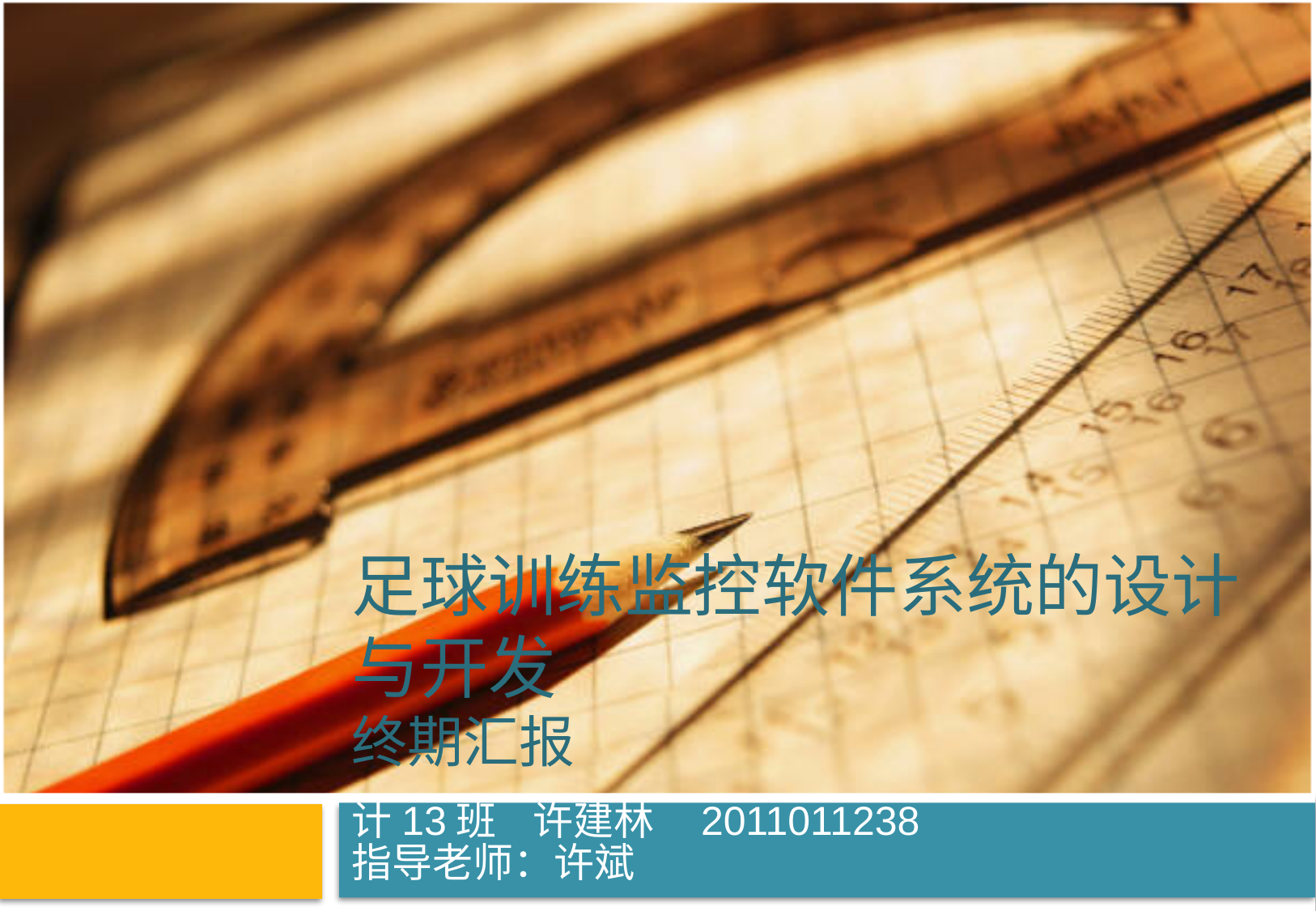

# 足球训练监控软件系统的设计与开发 终期汇报
计13班    许建林    2011011238
指导老师：许斌